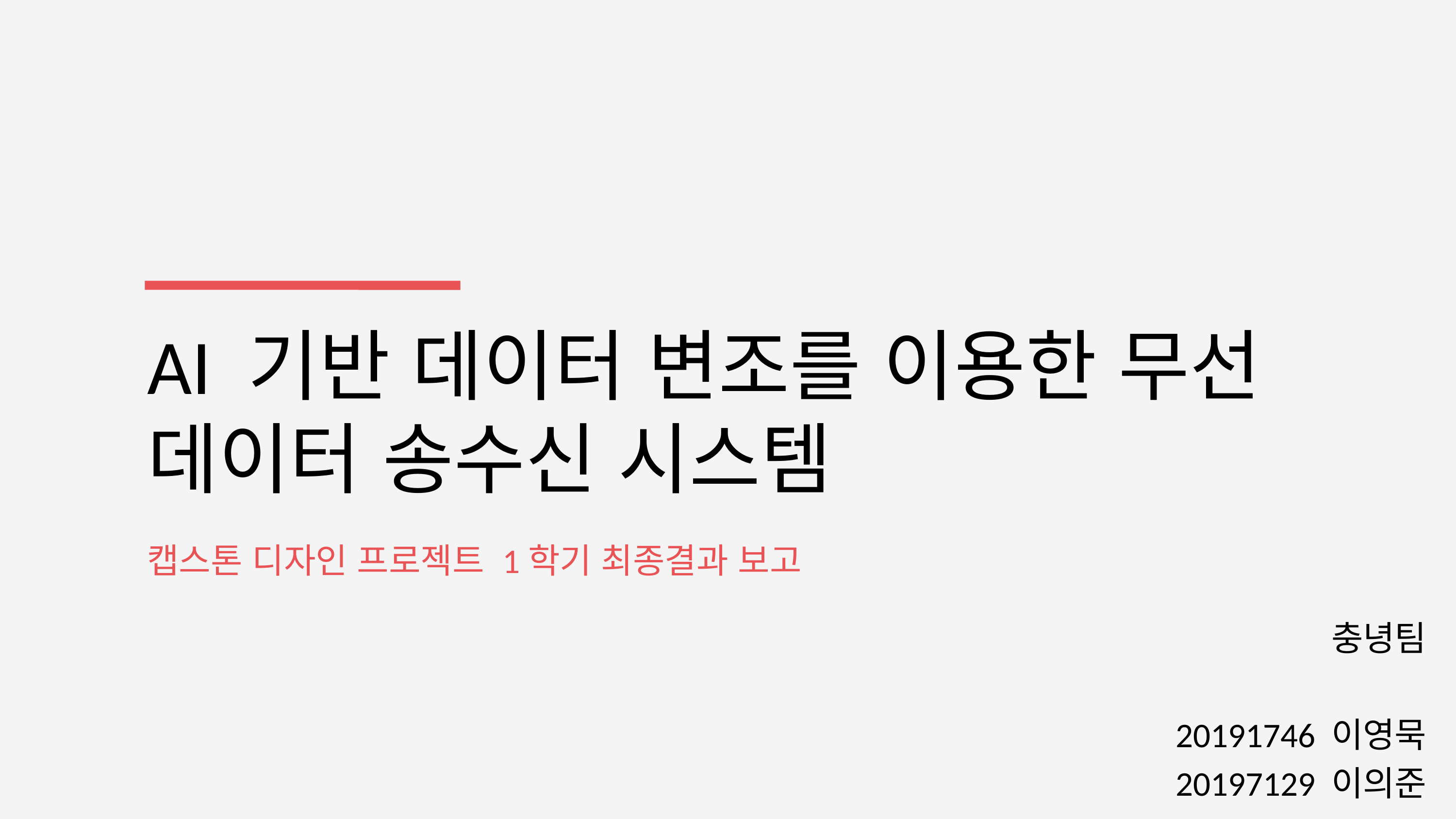

AI 기반 데이터 변조를 이용한 무선 데이터 송수신 시스템
캡스톤 디자인 프로젝트 1학기 최종결과 보고
충녕팀

20191746 이영묵
20197129 이의준